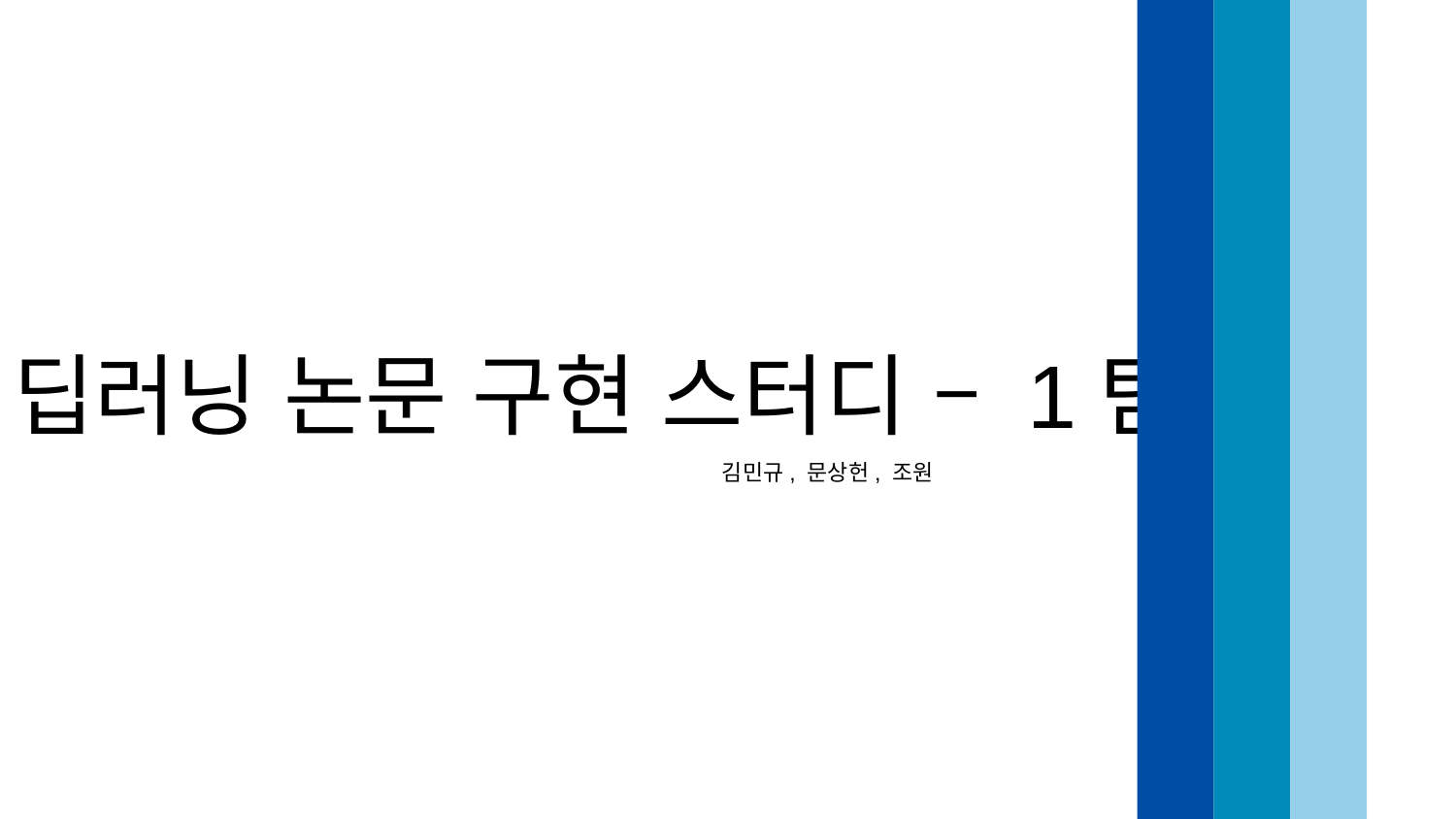

# 딥러닝 논문 구현 스터디 – 1팀
김민규, 문상헌, 조원